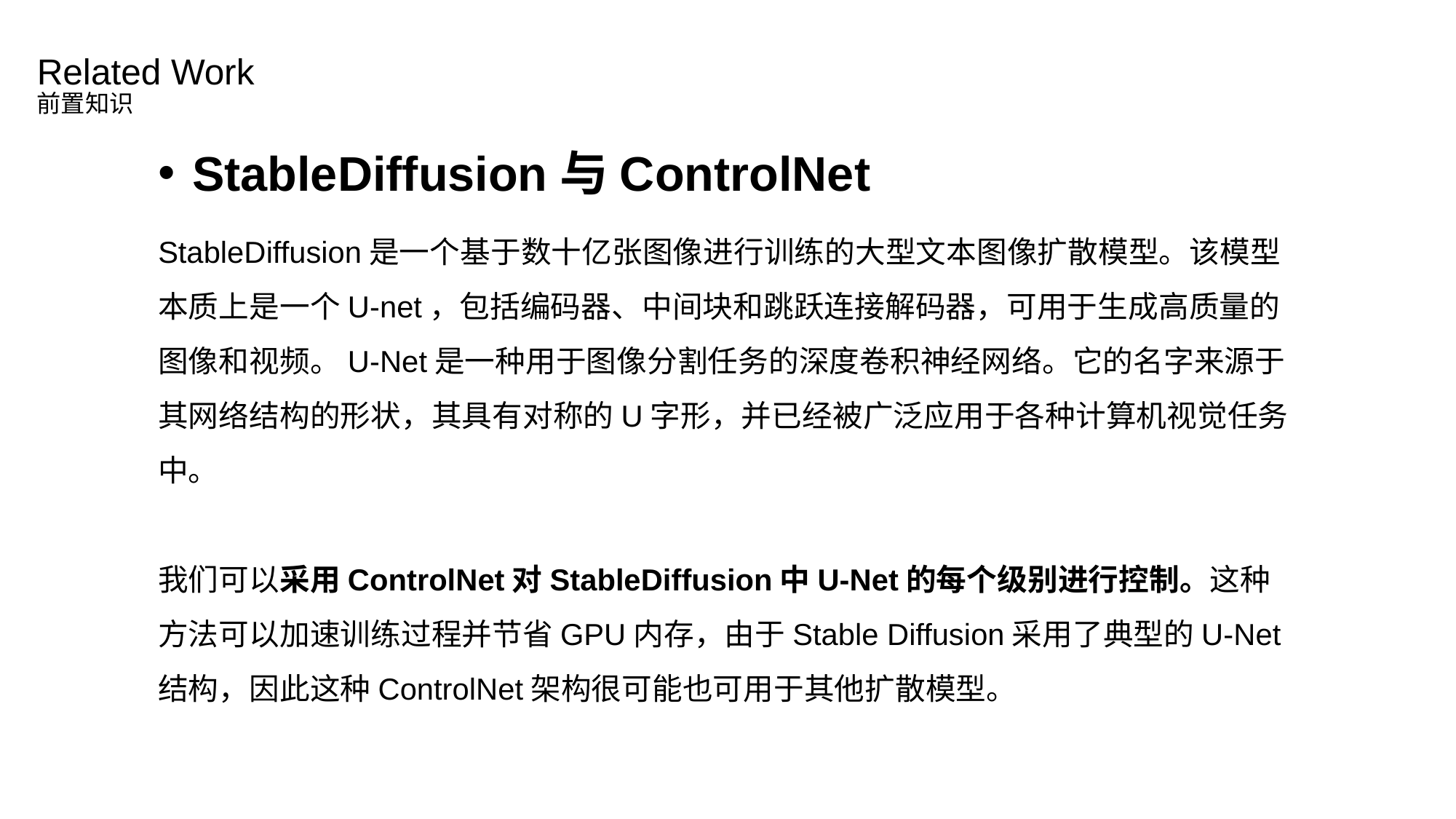

Related Work
前置知识
StableDiffusion与ControlNet
StableDiffusion是一个基于数十亿张图像进行训练的大型文本图像扩散模型。该模型本质上是一个U-net，包括编码器、中间块和跳跃连接解码器，可用于生成高质量的图像和视频。U-Net是一种用于图像分割任务的深度卷积神经网络。它的名字来源于其网络结构的形状，其具有对称的U字形，并已经被广泛应用于各种计算机视觉任务中。

我们可以采用ControlNet对StableDiffusion中U-Net的每个级别进行控制。这种方法可以加速训练过程并节省GPU内存，由于Stable Diffusion采用了典型的U-Net结构，因此这种ControlNet架构很可能也可用于其他扩散模型。